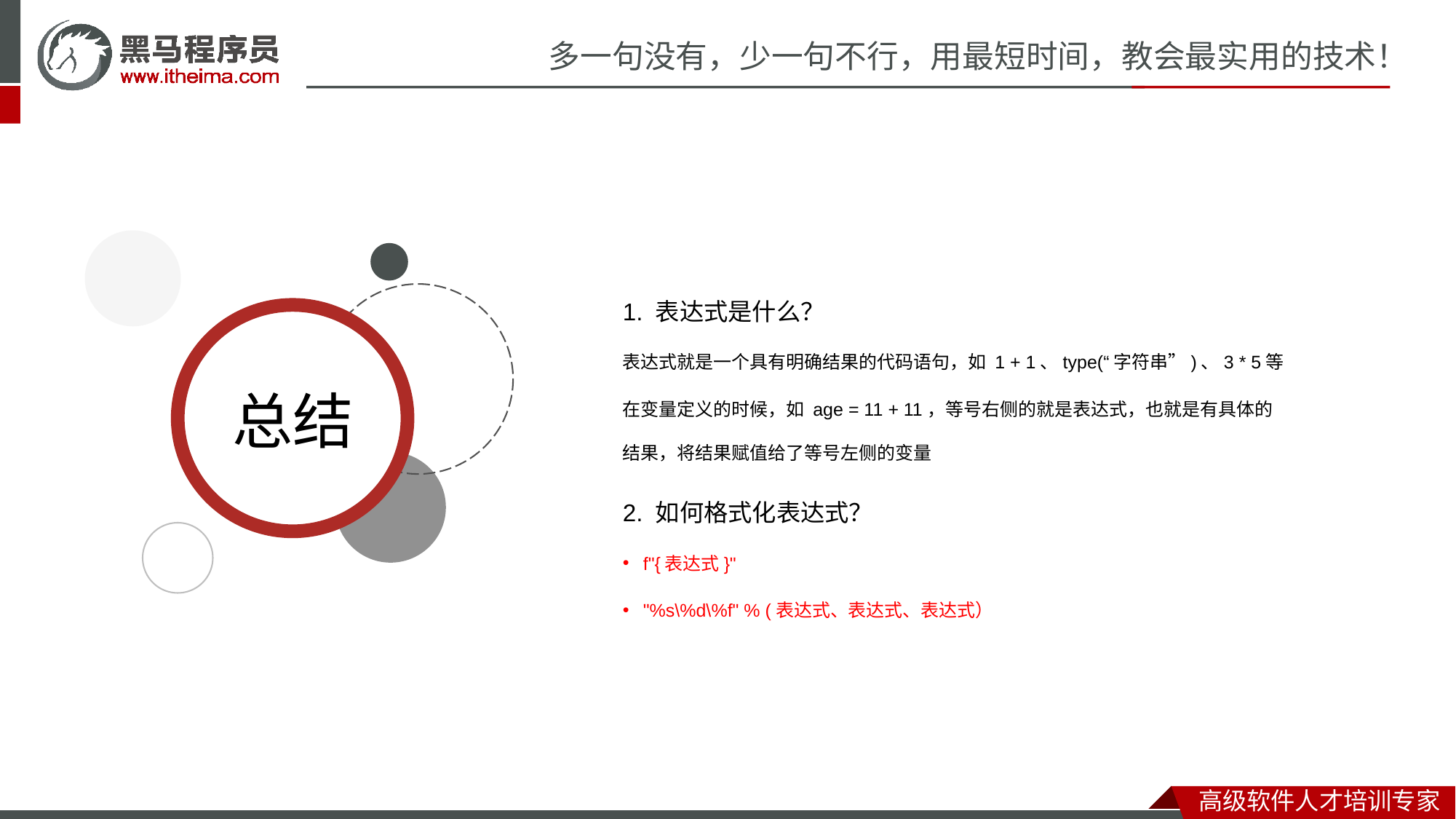

1. 表达式是什么？
表达式就是一个具有明确结果的代码语句，如 1 + 1、type(“字符串”)、3 * 5等
在变量定义的时候，如 age = 11 + 11，等号右侧的就是表达式，也就是有具体的结果，将结果赋值给了等号左侧的变量
2. 如何格式化表达式？
f"{表达式}"
"%s\%d\%f" % (表达式、表达式、表达式）